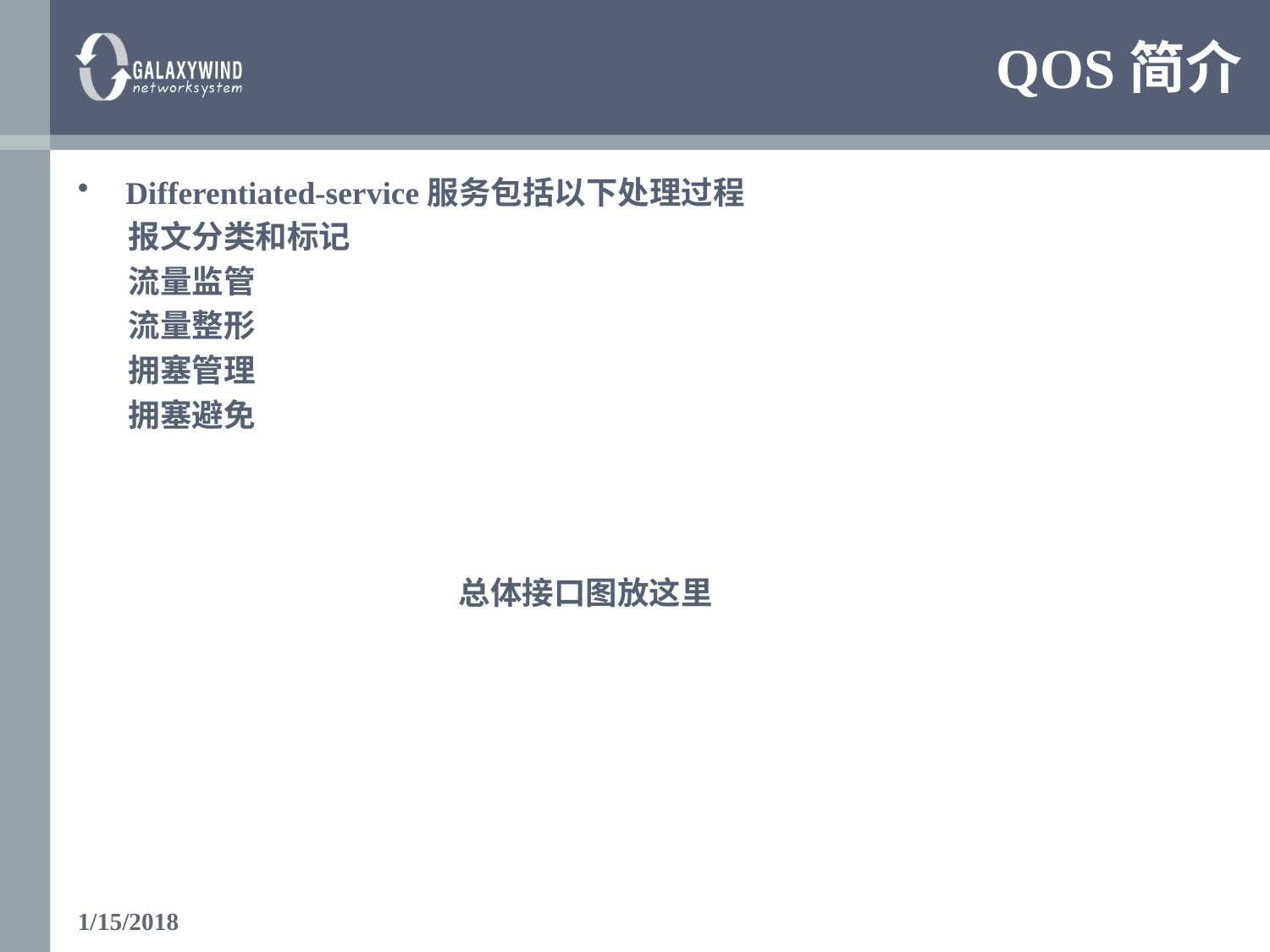

# QOS简介
Differentiated-service服务包括以下处理过程
      报文分类和标记
      流量监管
      流量整形
      拥塞管理
      拥塞避免

			总体接口图放这里

1/15/2018